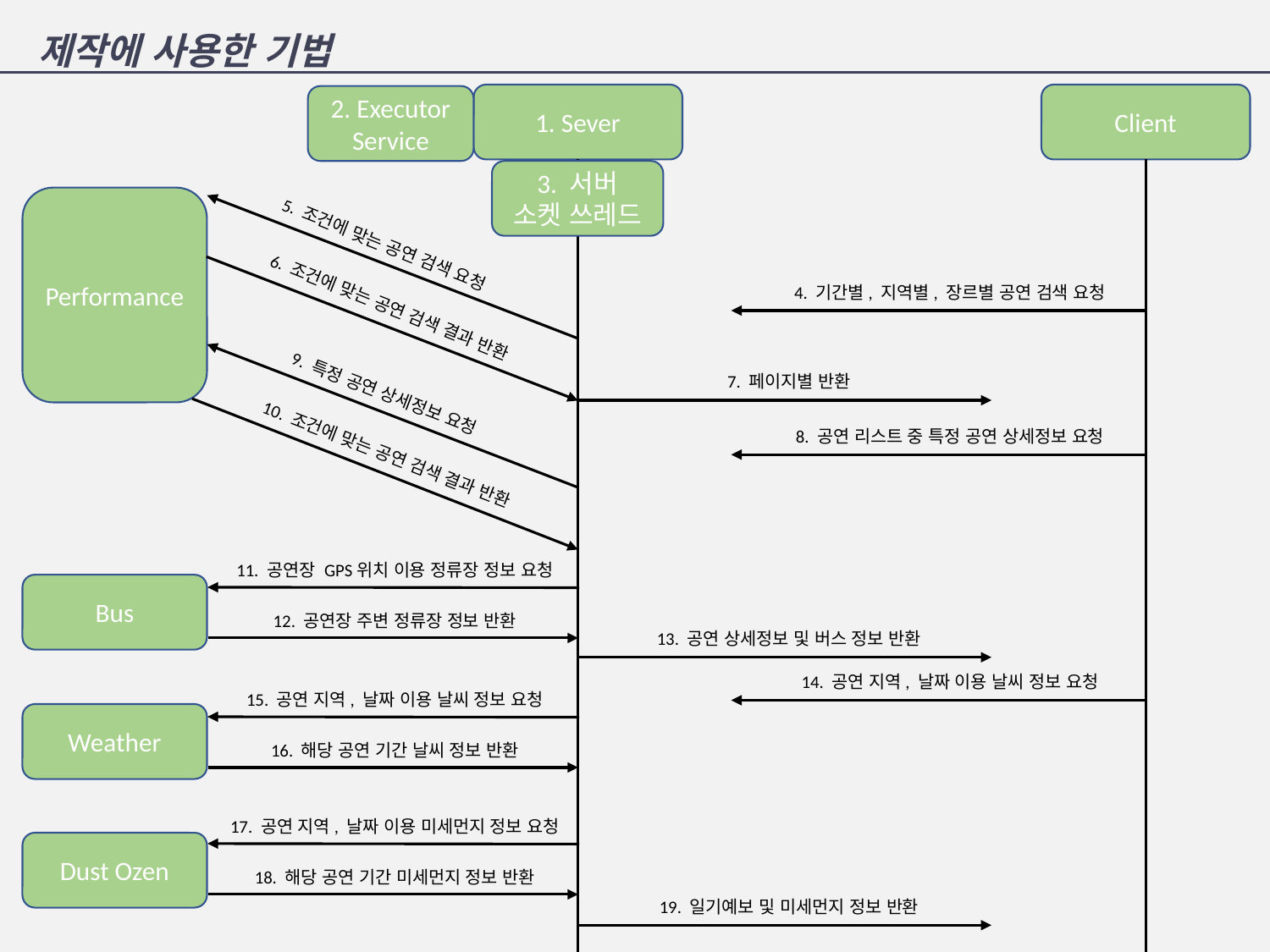

제작에 사용한 기법
1. Sever
Client
2. Executor
Service
3. 서버
소켓 쓰레드
Performance
5. 조건에 맞는 공연 검색 요청
4. 기간별, 지역별, 장르별 공연 검색 요청
6. 조건에 맞는 공연 검색 결과 반환
7. 페이지별 반환
9. 특정 공연 상세정보 요청
8. 공연 리스트 중 특정 공연 상세정보 요청

10. 조건에 맞는 공연 검색 결과 반환
11. 공연장 GPS위치 이용 정류장 정보 요청
Bus
12. 공연장 주변 정류장 정보 반환
13. 공연 상세정보 및 버스 정보 반환
14. 공연 지역, 날짜 이용 날씨 정보 요청
15. 공연 지역, 날짜 이용 날씨 정보 요청
Weather
16. 해당 공연 기간 날씨 정보 반환
17. 공연 지역, 날짜 이용 미세먼지 정보 요청
Dust Ozen
18. 해당 공연 기간 미세먼지 정보 반환
19. 일기예보 및 미세먼지 정보 반환
1. Sever
Client